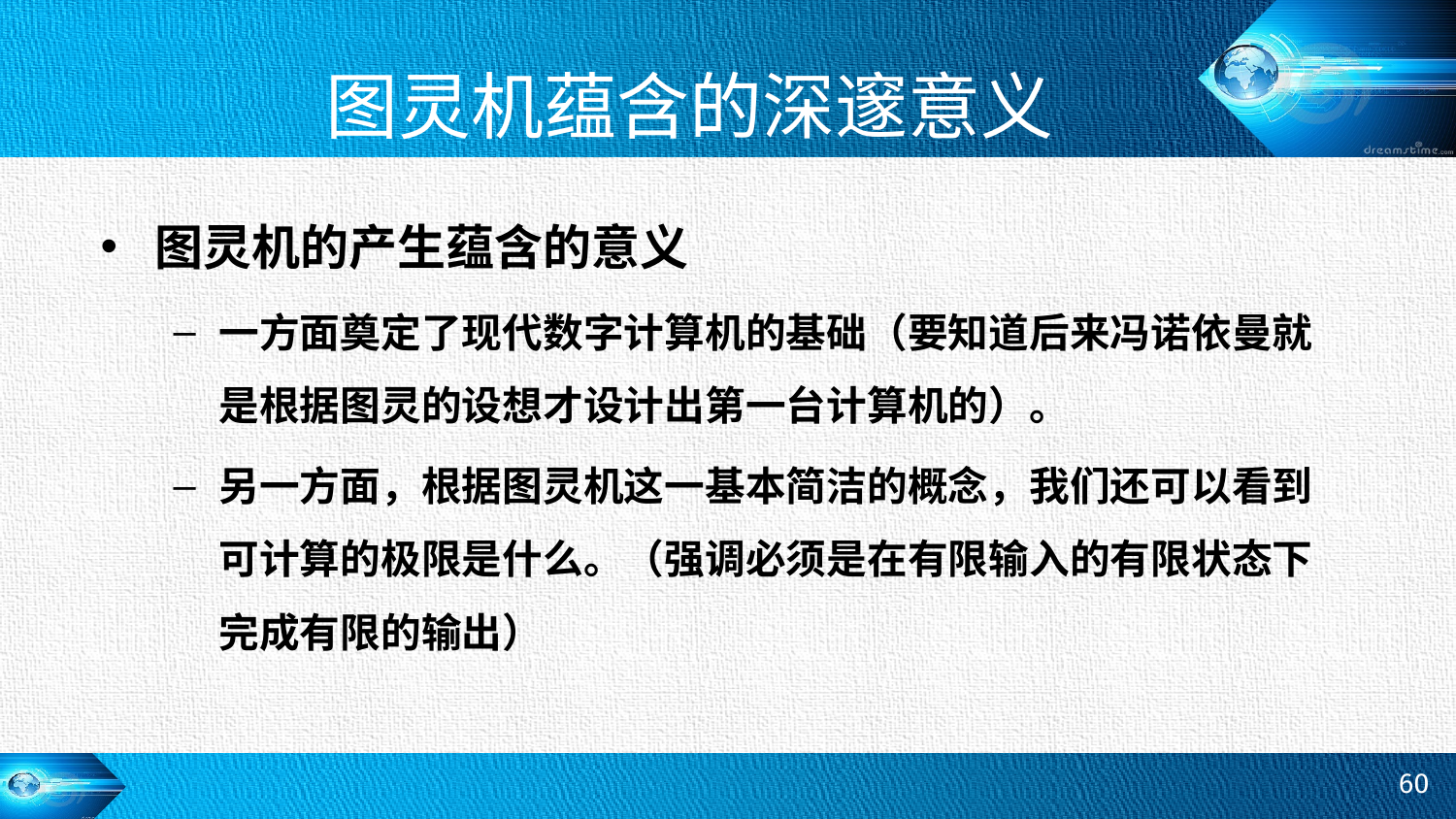

# 图灵机蕴含的深邃意义
图灵机的产生蕴含的意义
一方面奠定了现代数字计算机的基础（要知道后来冯诺依曼就是根据图灵的设想才设计出第一台计算机的）。
另一方面，根据图灵机这一基本简洁的概念，我们还可以看到可计算的极限是什么。（强调必须是在有限输入的有限状态下完成有限的输出）

60